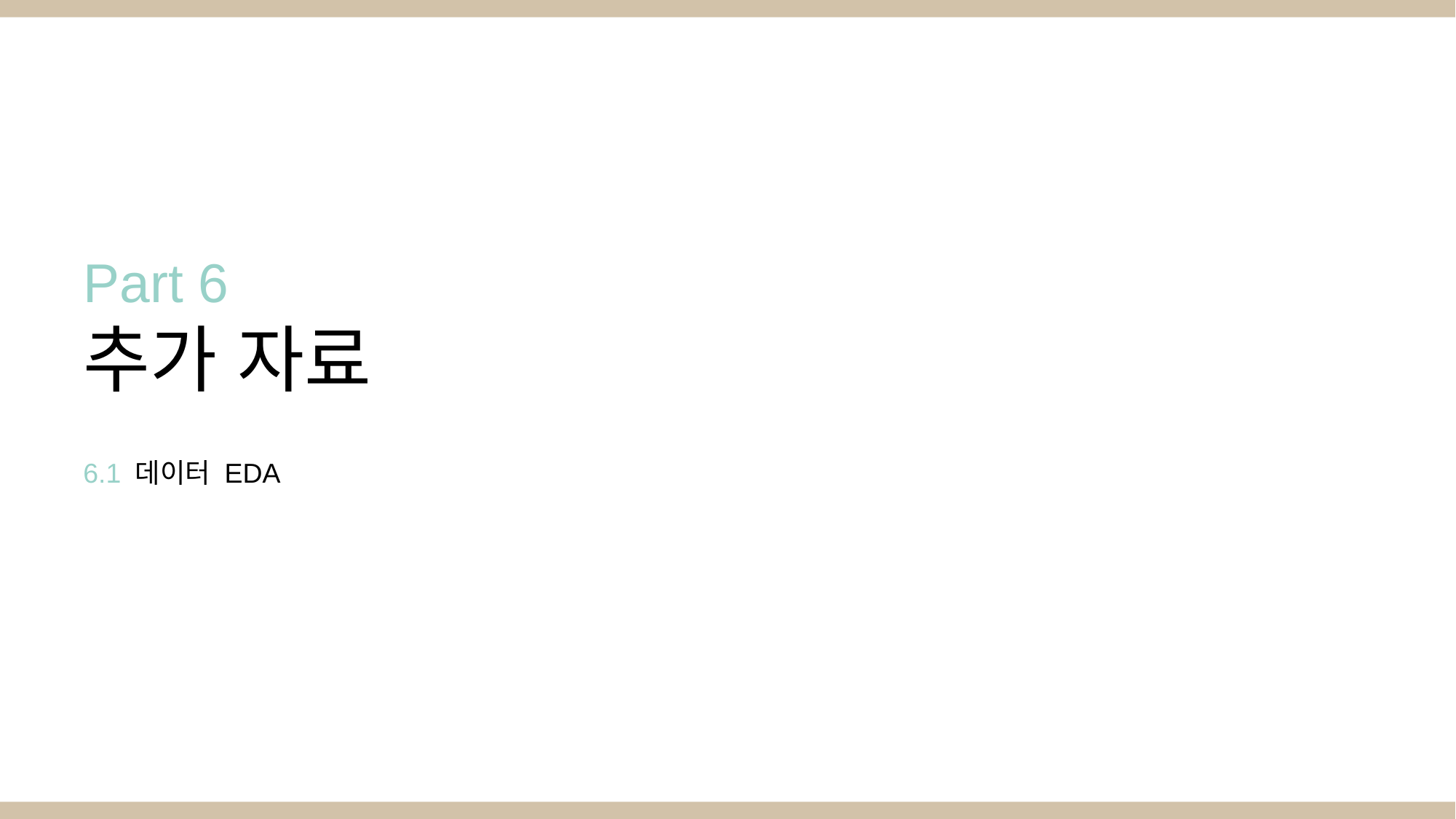

Part 6
추가 자료
6.1 데이터 EDA